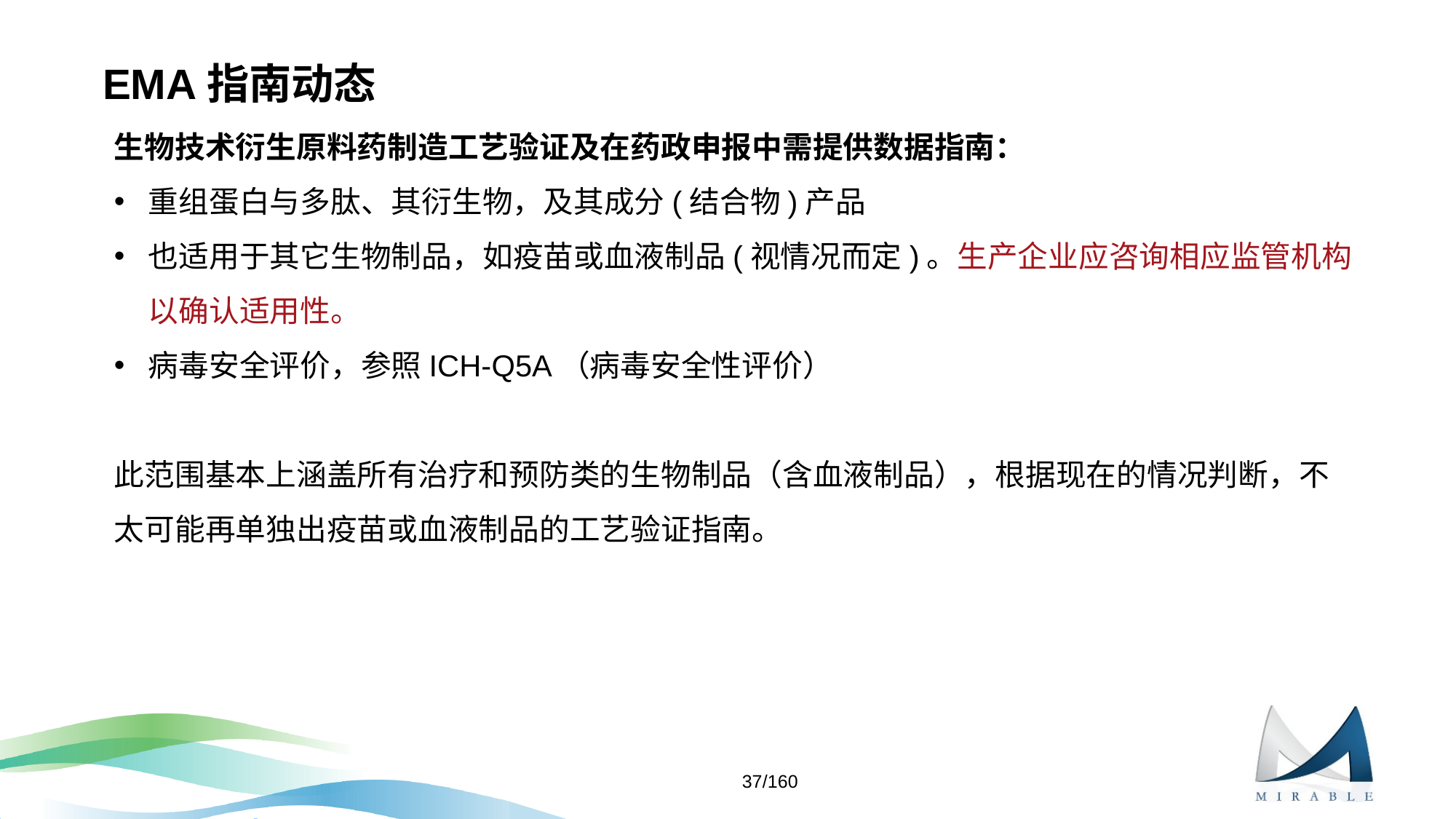

# EMA指南动态
生物技术衍生原料药制造工艺验证及在药政申报中需提供数据指南：
重组蛋白与多肽、其衍生物，及其成分(结合物)产品
也适用于其它生物制品，如疫苗或血液制品(视情况而定)。生产企业应咨询相应监管机构以确认适用性。
病毒安全评价，参照ICH-Q5A（病毒安全性评价）

此范围基本上涵盖所有治疗和预防类的生物制品（含血液制品），根据现在的情况判断，不太可能再单独出疫苗或血液制品的工艺验证指南。
37/160